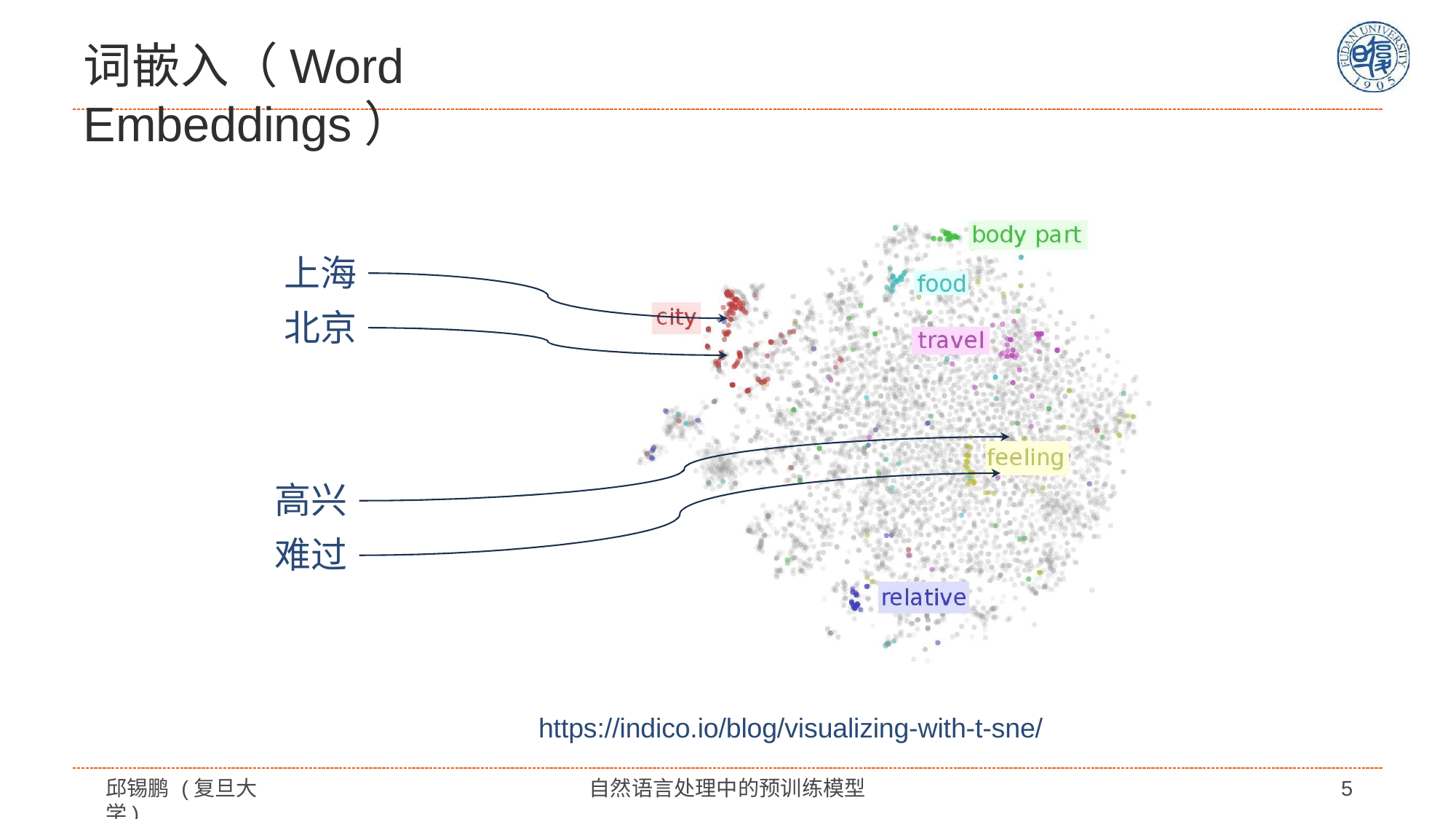

# 词嵌入（Word Embeddings）

上海 北京
高兴 难过
https://indico.io/blog/visualizing-with-t-sne/
邱锡鹏 (复旦大学)
自然语言处理中的预训练模型
5